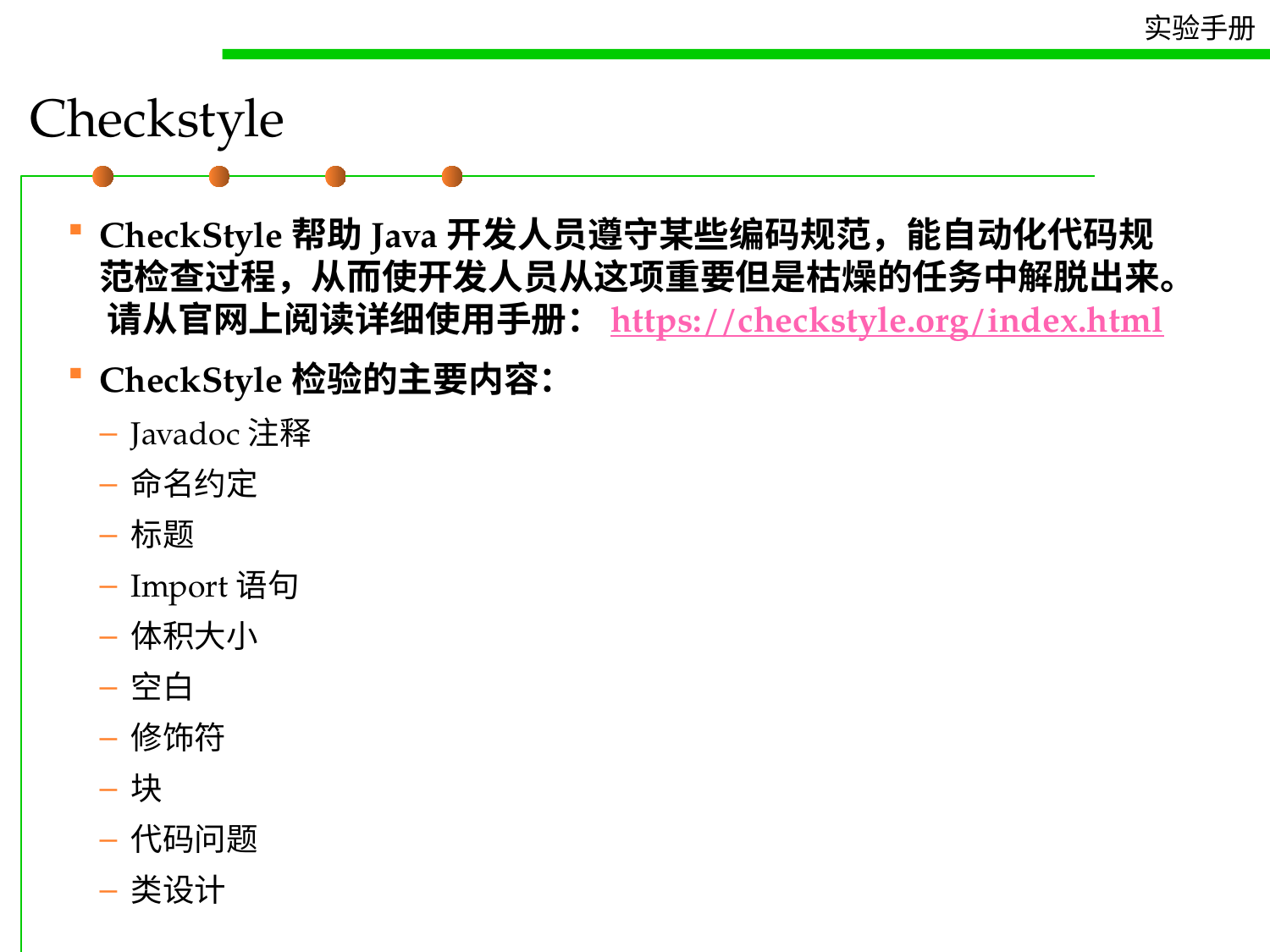

# Checkstyle
CheckStyle帮助Java开发人员遵守某些编码规范，能自动化代码规范检查过程，从而使开发人员从这项重要但是枯燥的任务中解脱出来。 请从官网上阅读详细使用手册：https://checkstyle.org/index.html
CheckStyle检验的主要内容：
Javadoc注释
命名约定
标题
Import语句
体积大小
空白
修饰符
块
代码问题
类设计